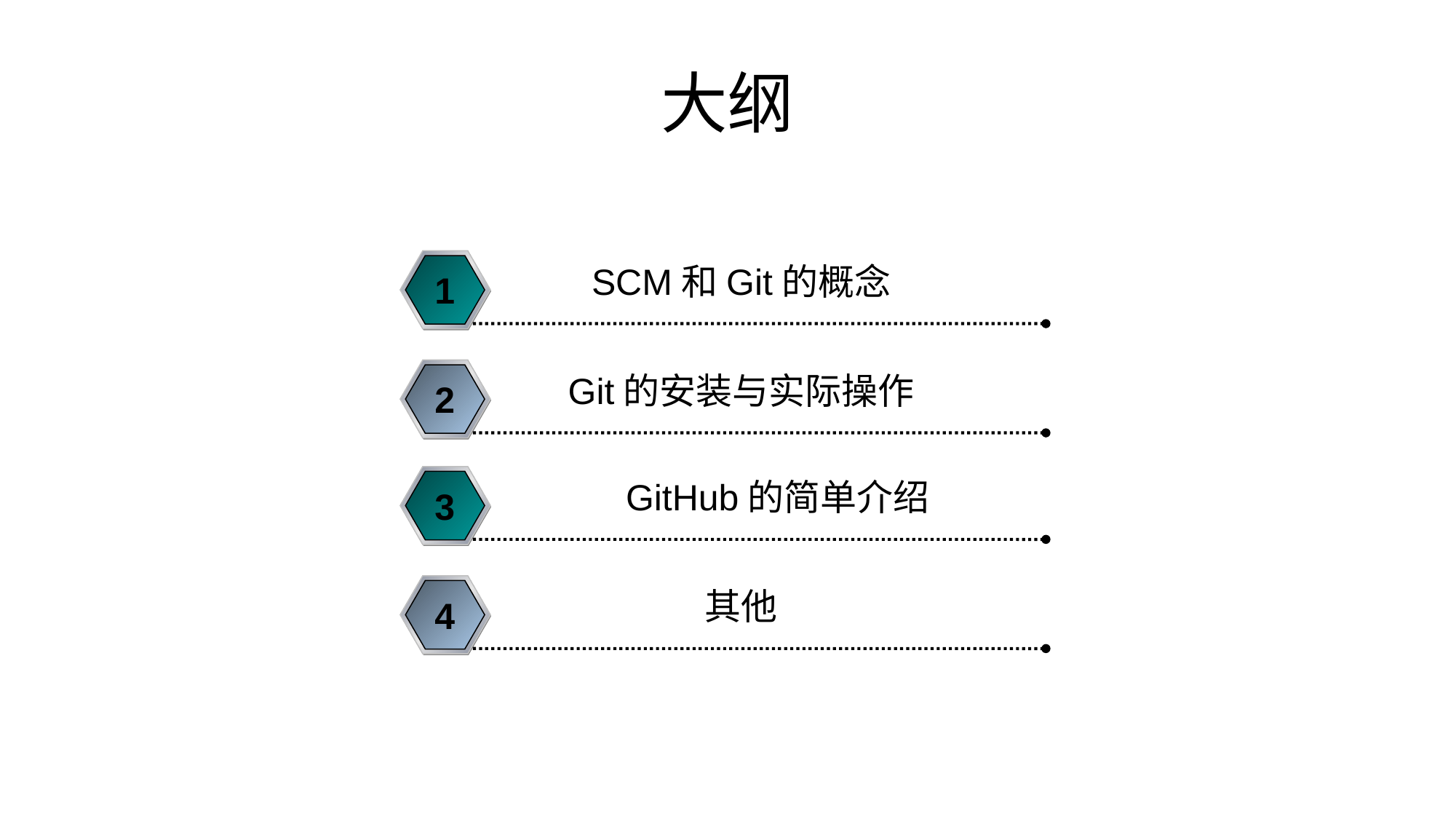

# 大纲

SCM和Git的概念
1

Git的安装与实际操作
2

GitHub的简单介绍
3

其他
4